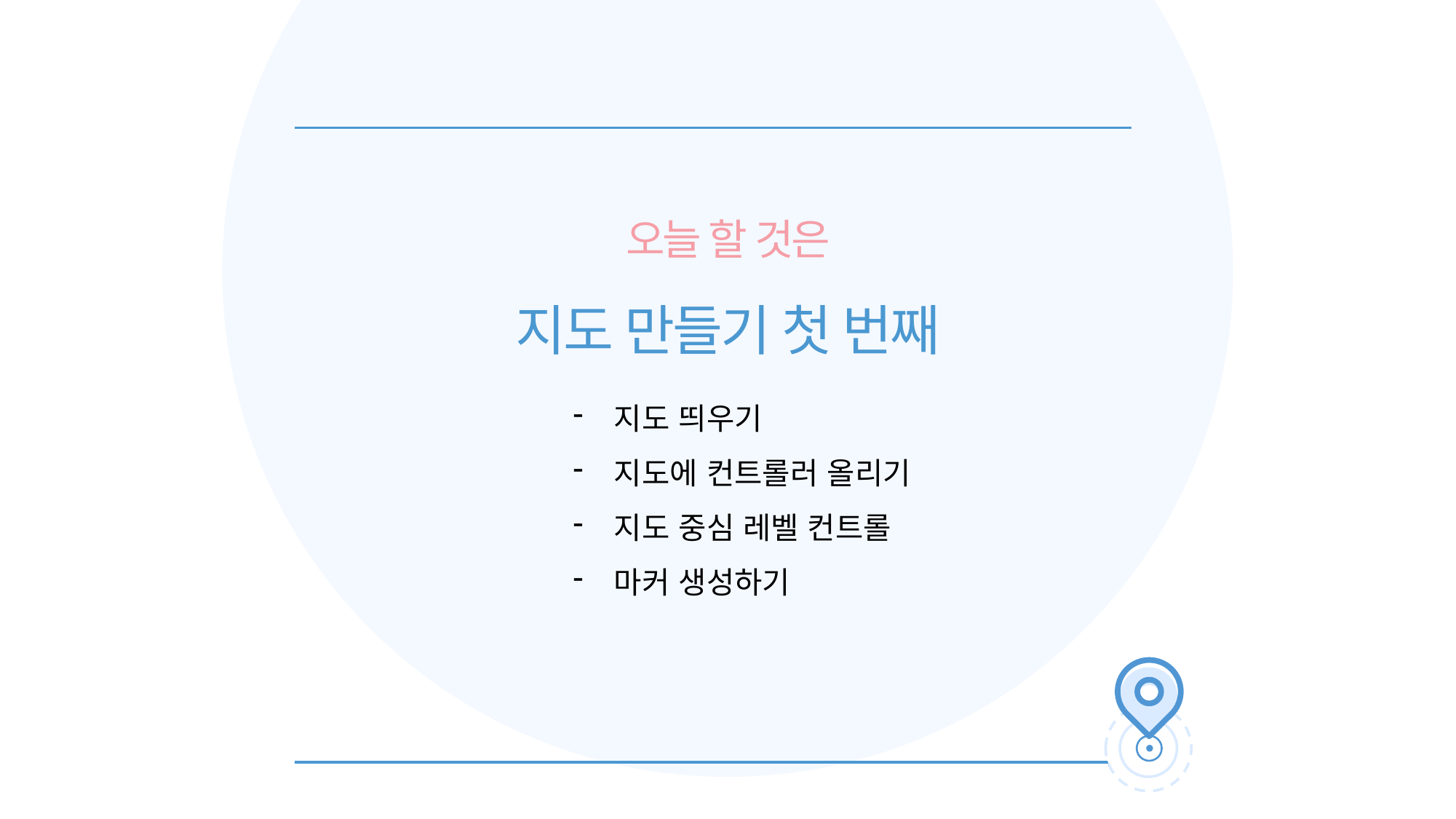

오늘 할 것은
지도 만들기 첫 번째
지도 띄우기
지도에 컨트롤러 올리기
지도 중심 레벨 컨트롤
마커 생성하기